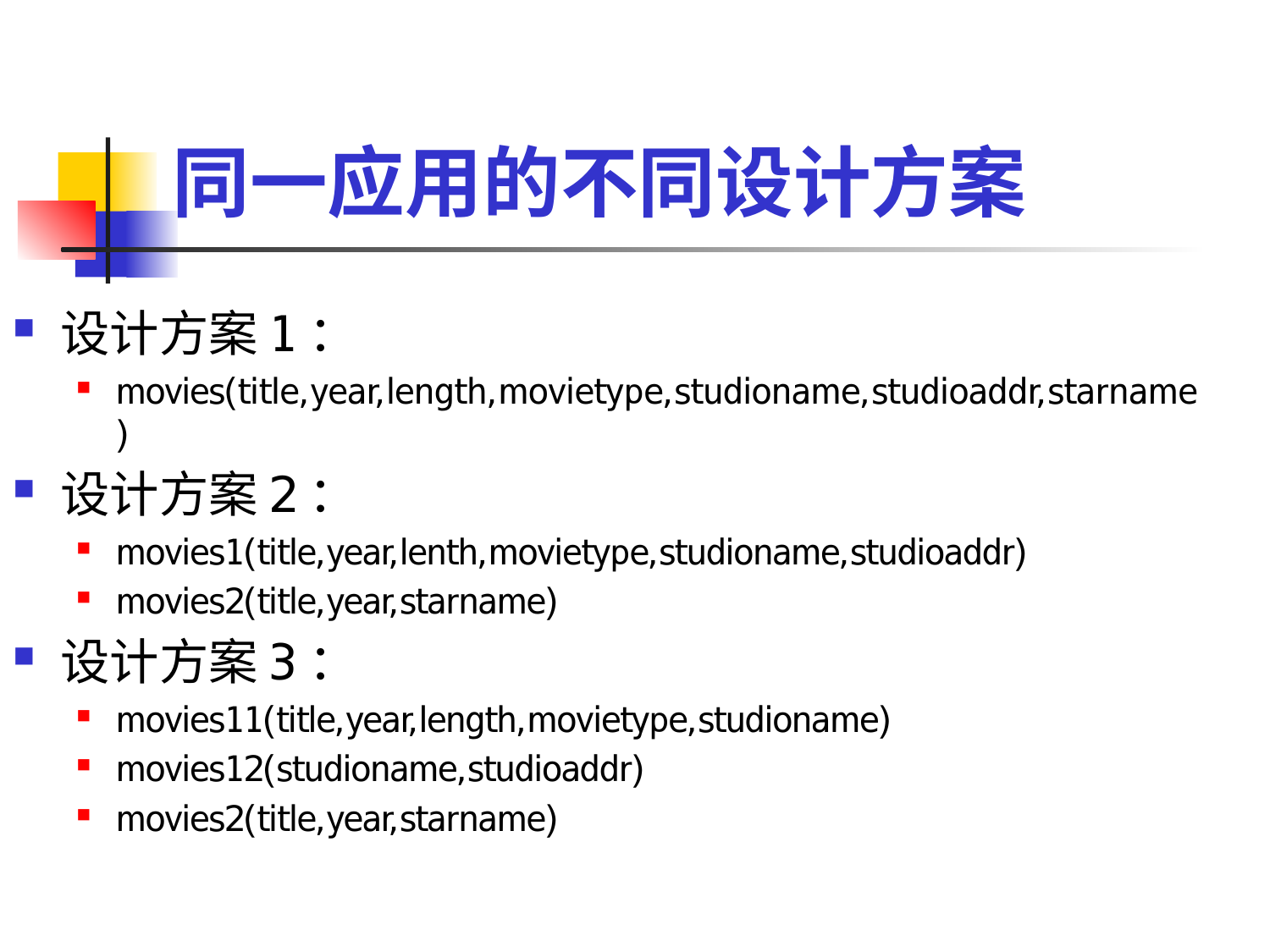

# 同一应用的不同设计方案
设计方案1：
movies(title,year,length,movietype,studioname,studioaddr,starname)
设计方案2：
movies1(title,year,lenth,movietype,studioname,studioaddr)
movies2(title,year,starname)
设计方案3：
movies11(title,year,length,movietype,studioname)
movies12(studioname,studioaddr)
movies2(title,year,starname)